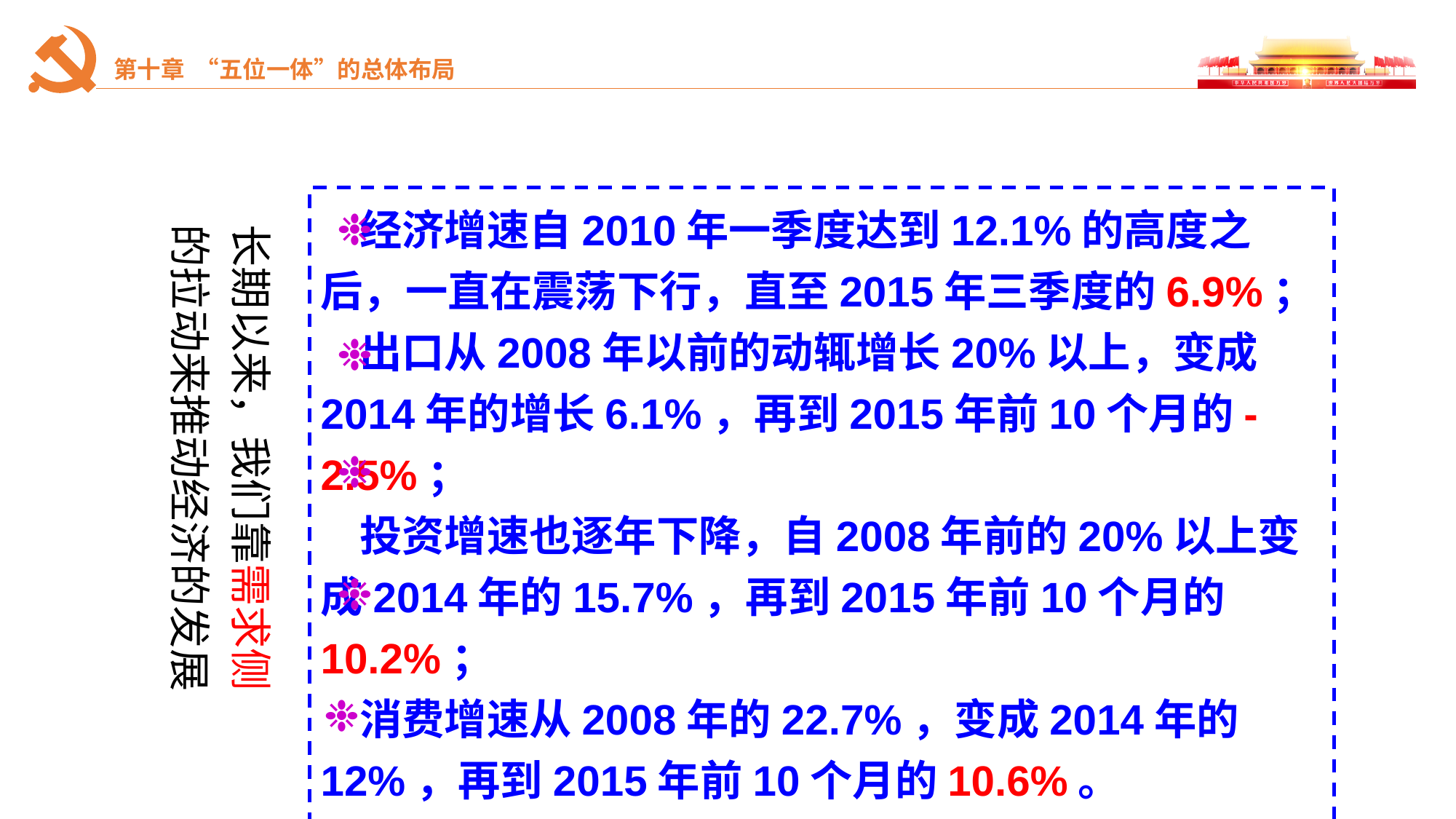

经济增速自2010年一季度达到12.1%的高度之后，一直在震荡下行，直至2015年三季度的6.9%；
   出口从2008年以前的动辄增长20%以上，变成2014年的增长6.1%，再到2015年前10个月的-2.5%；
   投资增速也逐年下降，自2008年前的20%以上变成2014年的15.7%，再到2015年前10个月的10.2%；
   消费增速从2008年的22.7%，变成2014年的12%，再到2015年前10个月的10.6%。
  不得不重新思考：为什么需求拉动达不到预期效果？
❉
长期以来，我们靠需求侧
的拉动来推动经济的发展
❉
❉
❉
❉